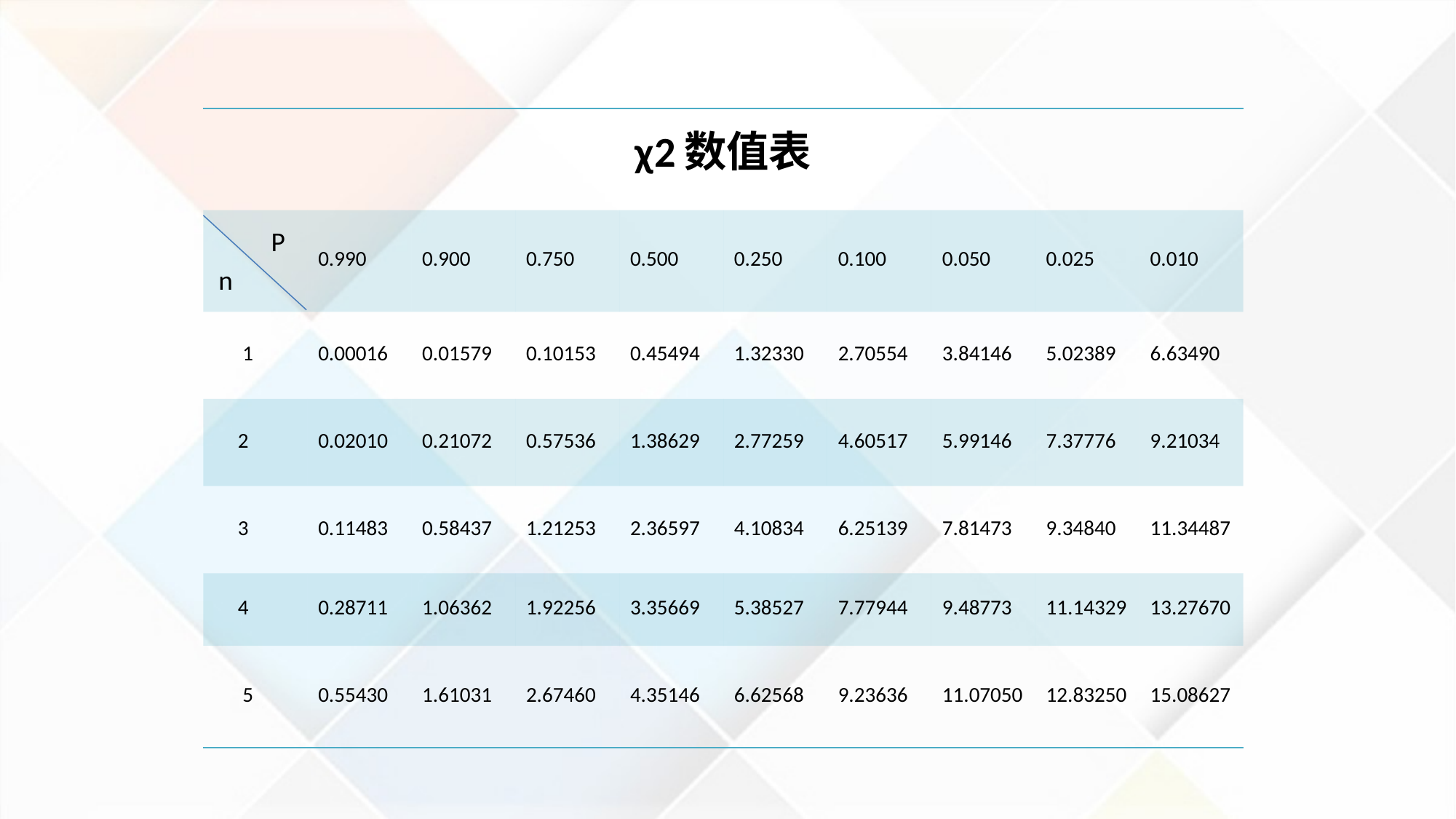

| χ2数值表 |  |  |  |  |  |  |  |  |  |
| --- | --- | --- | --- | --- | --- | --- | --- | --- | --- |
|  | 0.990 | 0.900 | 0.750 | 0.500 | 0.250 | 0.100 | 0.050 | 0.025 | 0.010 |
| 1 | 0.00016 | 0.01579 | 0.10153 | 0.45494 | 1.32330 | 2.70554 | 3.84146 | 5.02389 | 6.63490 |
| 2 | 0.02010 | 0.21072 | 0.57536 | 1.38629 | 2.77259 | 4.60517 | 5.99146 | 7.37776 | 9.21034 |
| 3 | 0.11483 | 0.58437 | 1.21253 | 2.36597 | 4.10834 | 6.25139 | 7.81473 | 9.34840 | 11.34487 |
| 4 | 0.28711 | 1.06362 | 1.92256 | 3.35669 | 5.38527 | 7.77944 | 9.48773 | 11.14329 | 13.27670 |
| 5 | 0.55430 | 1.61031 | 2.67460 | 4.35146 | 6.62568 | 9.23636 | 11.07050 | 12.83250 | 15.08627 |
P
n